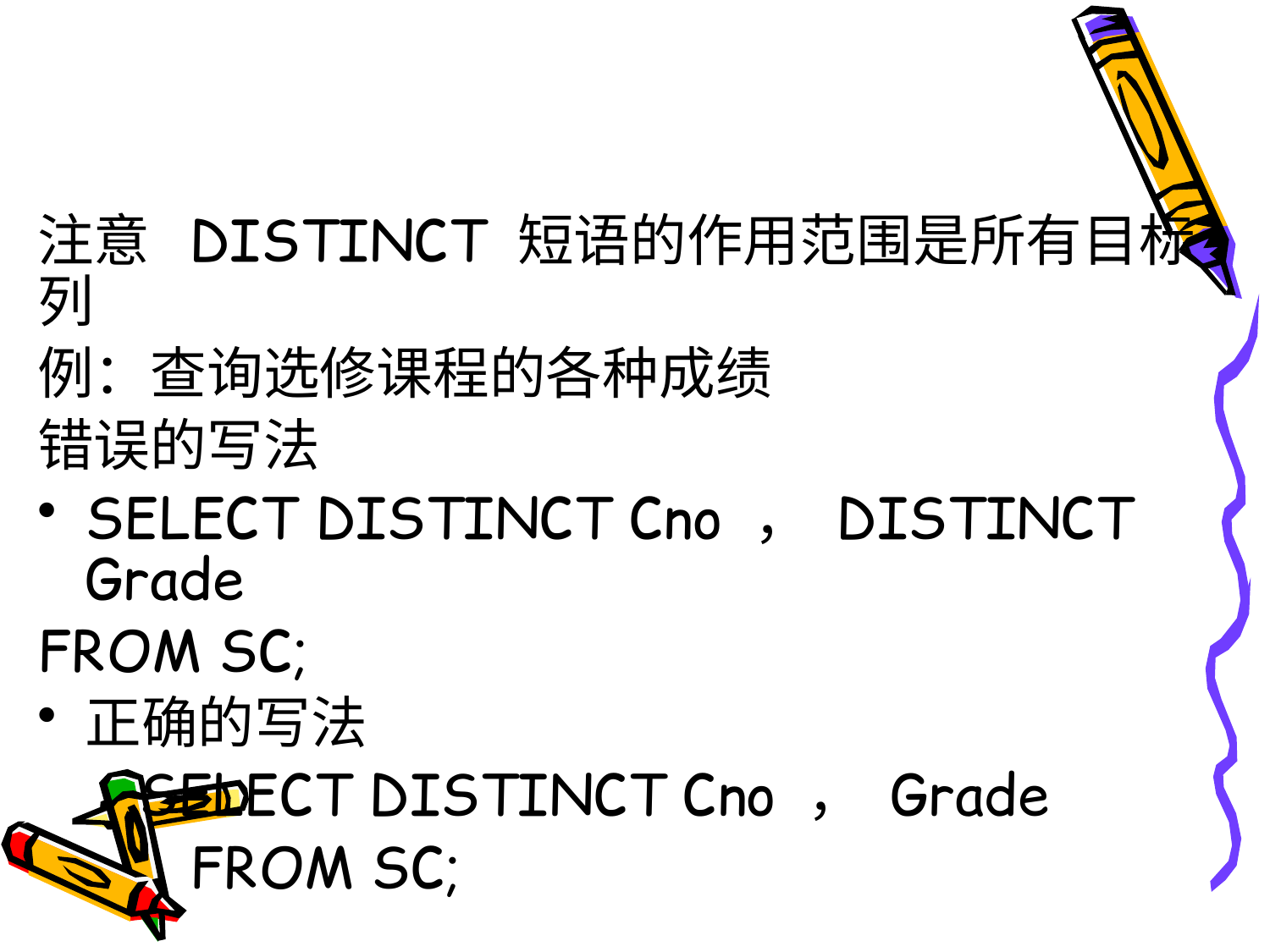

#
注意  DISTINCT 短语的作用范围是所有目标列
例：查询选修课程的各种成绩
错误的写法
SELECT DISTINCT Cno ， DISTINCT Grade
FROM SC;
正确的写法
      SELECT DISTINCT Cno ， Grade
         FROM SC;